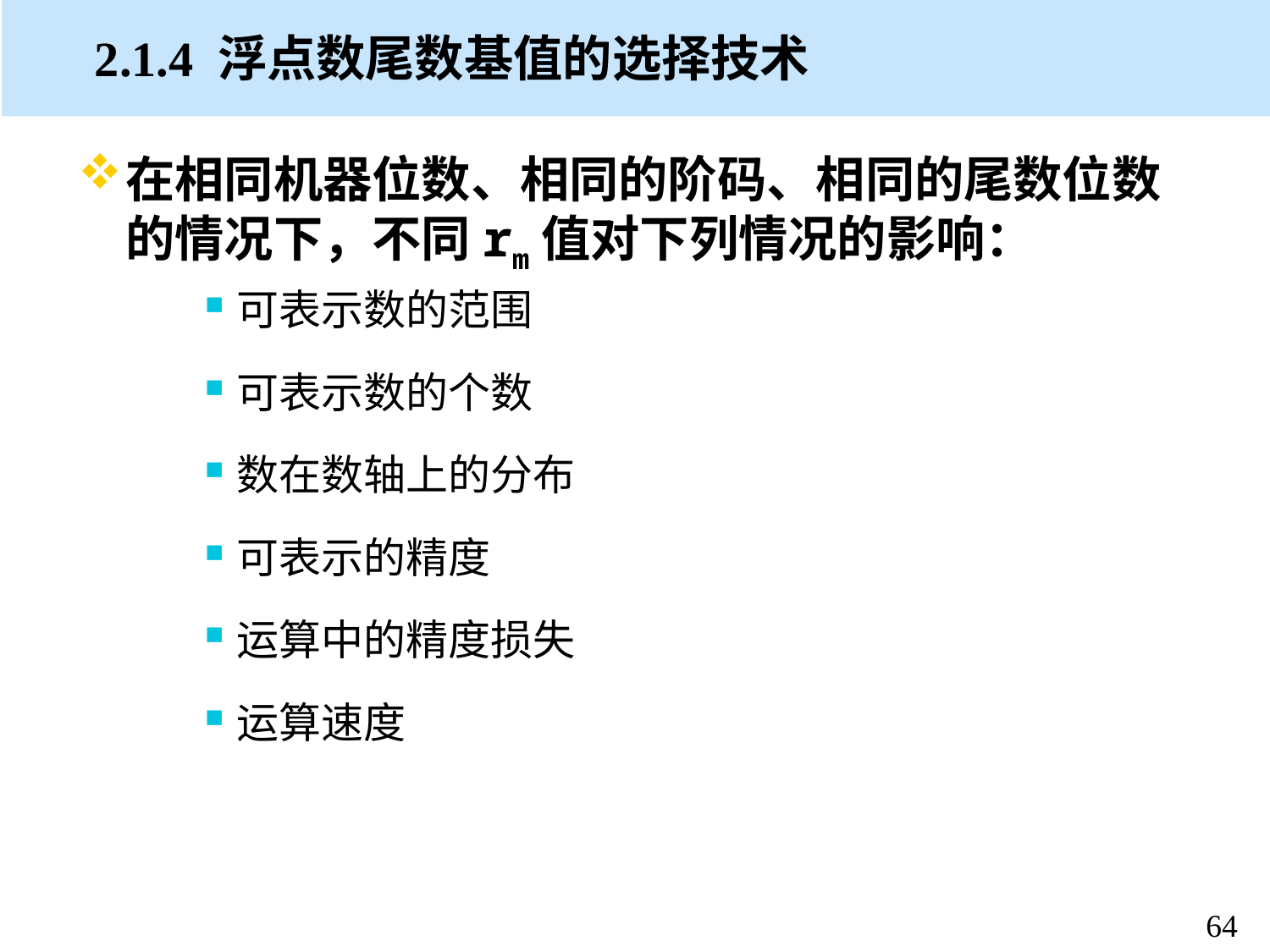

# 2.1.4 浮点数尾数基值的选择技术
在相同机器位数、相同的阶码、相同的尾数位数的情况下，不同rm值对下列情况的影响：
可表示数的范围
可表示数的个数
数在数轴上的分布
可表示的精度
运算中的精度损失
运算速度